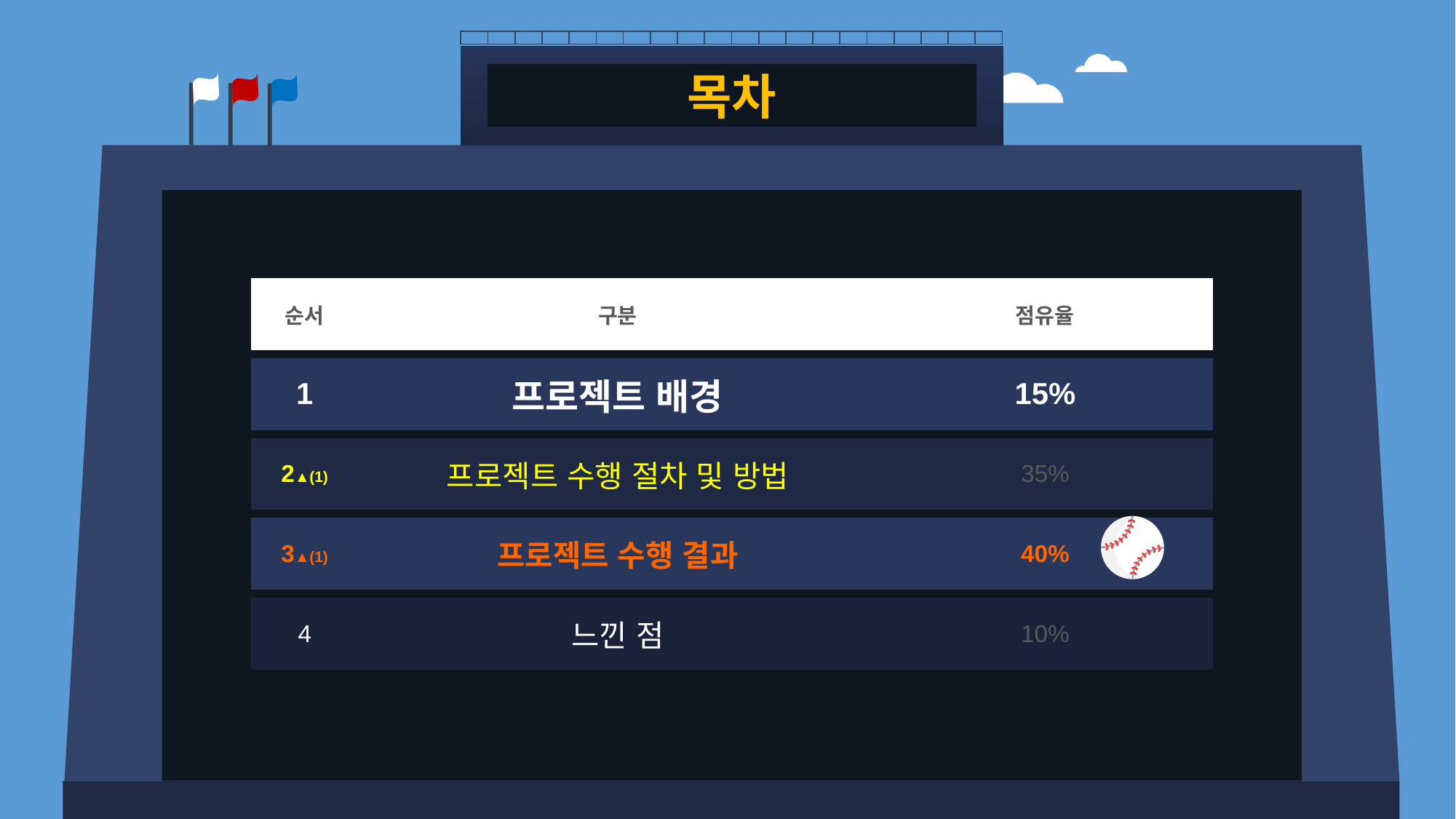

|  |  |  |  |  |  |  |  |  |  |  |  |  |  |  |  |  |  |  |  |
| --- | --- | --- | --- | --- | --- | --- | --- | --- | --- | --- | --- | --- | --- | --- | --- | --- | --- | --- | --- |

목차

| 순서 | 구분 | 점유율 |
| --- | --- | --- |
| 1 | 프로젝트 배경 | 15% |
| 2▲(1) | 프로젝트 수행 절차 및 방법 | 35% |
| 3▲(1) | 프로젝트 수행 결과 | 40% |
| 4 | 느낀 점 | 10% |